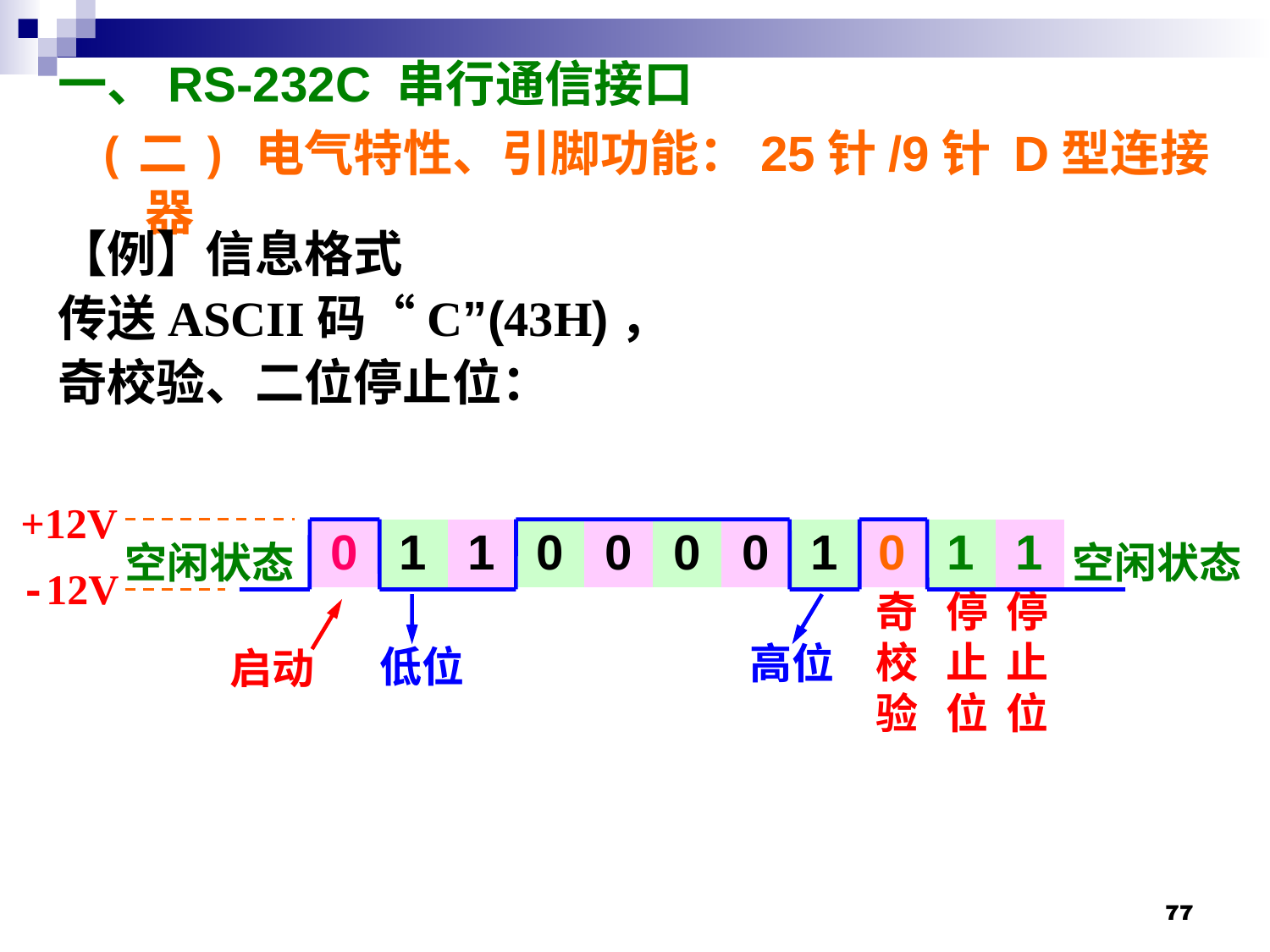

# 一、RS-232C 串行通信接口
(二) 电气特性、引脚功能：25针/9针 D型连接器
【例】信息格式
传送ASCII码“C”(43H)，
奇校验、二位停止位：

+12V
|  | 0 | 1 | 1 | 0 | 0 | 0 | 0 | 1 | 0 | 1 | 1 |  |
| --- | --- | --- | --- | --- | --- | --- | --- | --- | --- | --- | --- | --- |

空闲状态
空闲状态
-12V
奇校验
停止位
停止位

高位
低位
启动
77